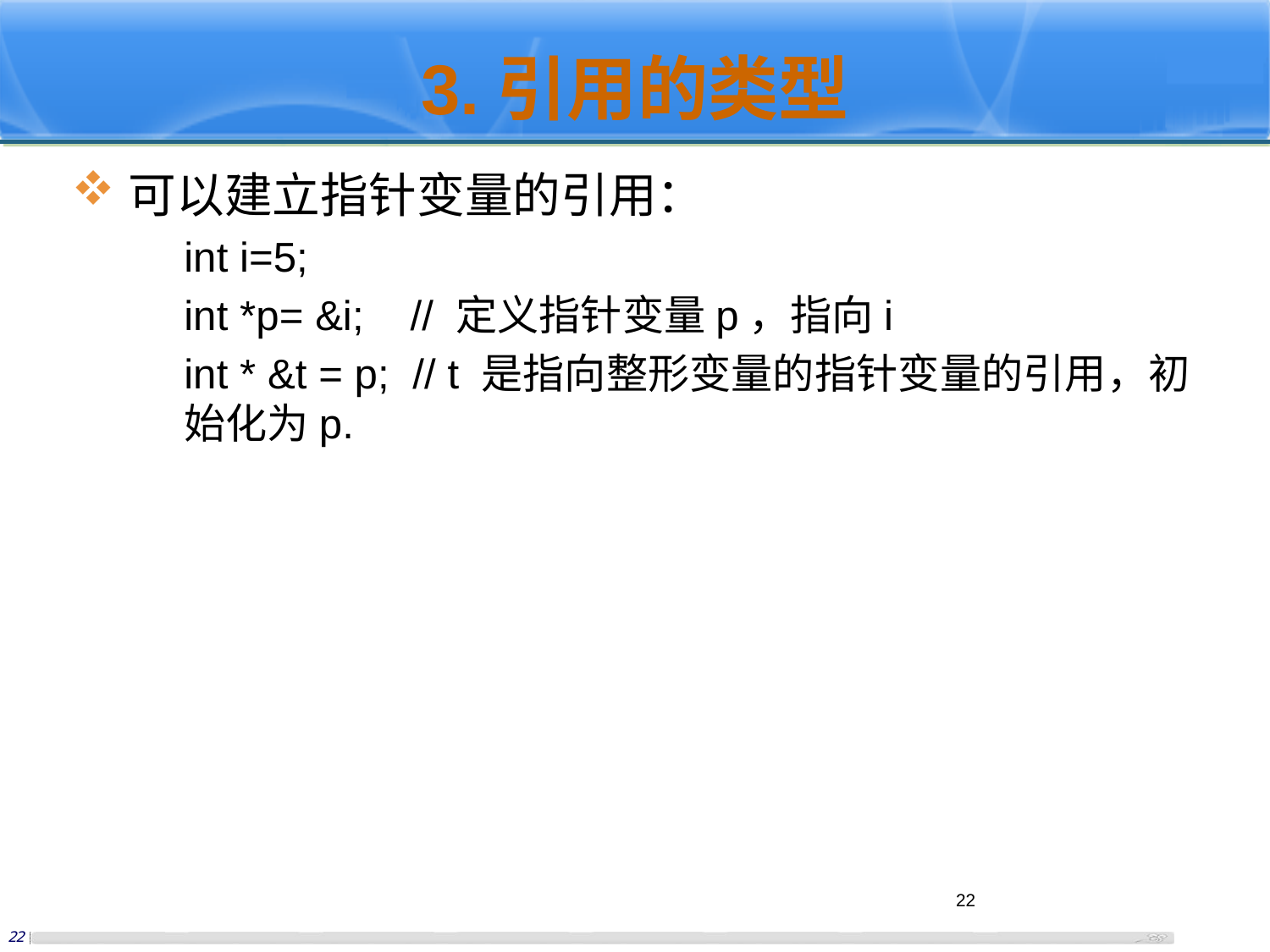

# 3.引用的类型
可以建立指针变量的引用：
	int i=5;
	int *p= &i;    // 定义指针变量p，指向i
	int * &t = p;  // t 是指向整形变量的指针变量的引用，初始化为p.

22